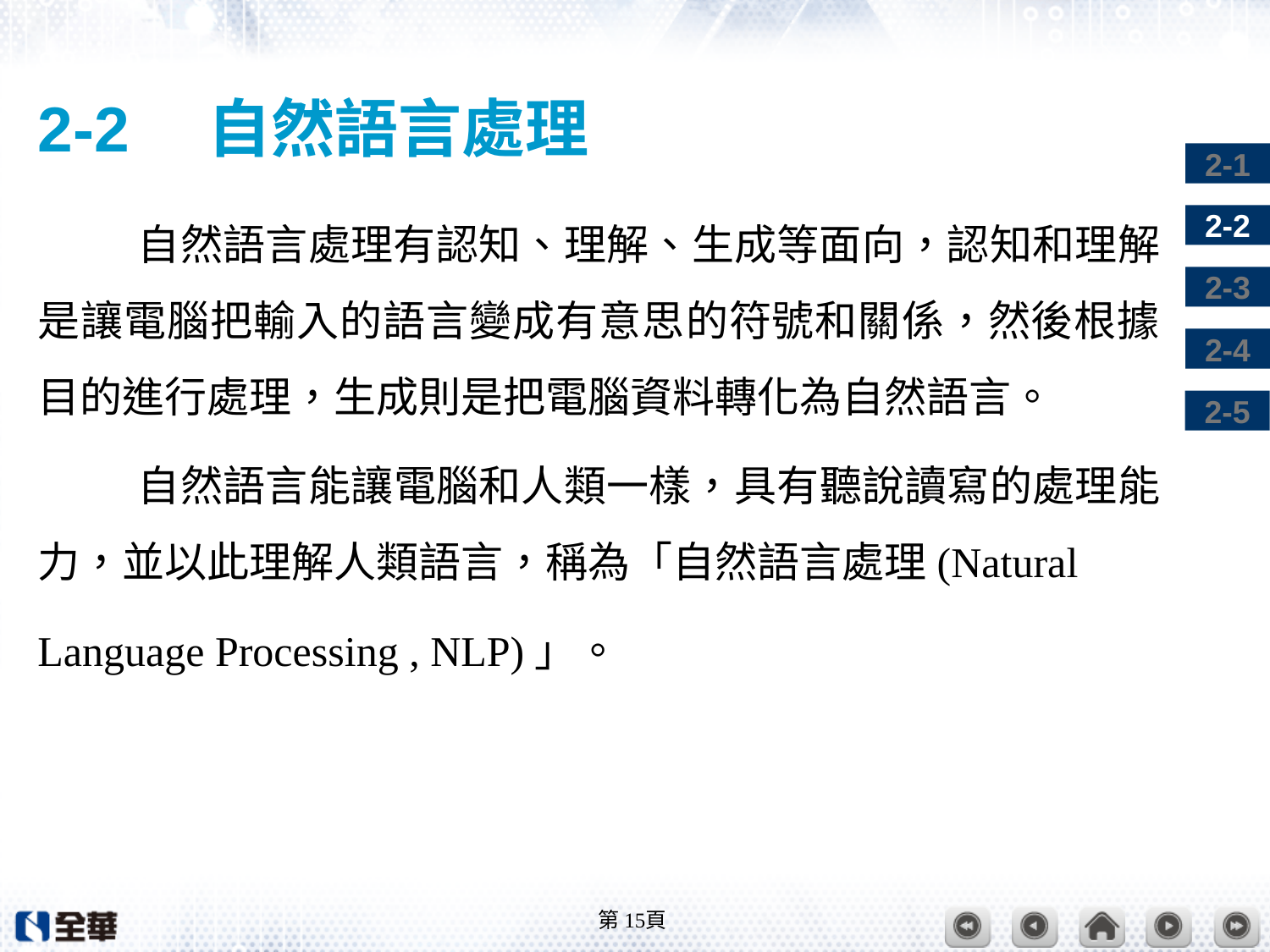

# 2-2　自然語言處理
自然語言處理有認知、理解、生成等面向，認知和理解是讓電腦把輸入的語言變成有意思的符號和關係，然後根據目的進行處理，生成則是把電腦資料轉化為自然語言。
自然語言能讓電腦和人類一樣，具有聽說讀寫的處理能力，並以此理解人類語言，稱為「自然語言處理(Natural
Language Processing , NLP)」。